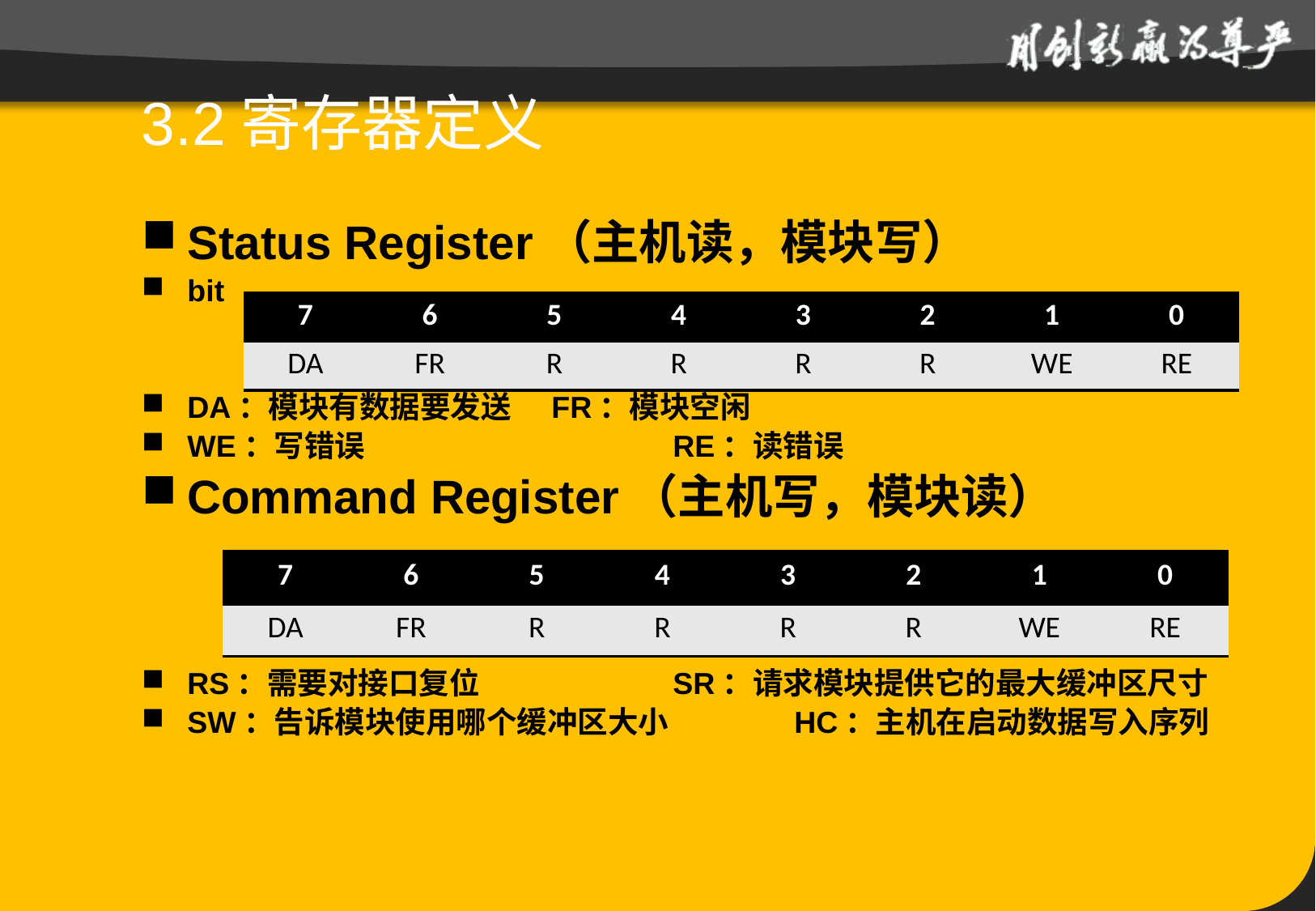

# 3.2寄存器定义
Status Register（主机读，模块写）
bit

DA：模块有数据要发送 	FR：模块空闲
WE：写错误 			RE：读错误
Command Register（主机写，模块读）

RS：需要对接口复位 	 	SR：请求模块提供它的最大缓冲区尺寸
SW：告诉模块使用哪个缓冲区大小 	HC：主机在启动数据写入序列
| 7 | 6 | 5 | 4 | 3 | 2 | 1 | 0 |
| --- | --- | --- | --- | --- | --- | --- | --- |
| DA | FR | R | R | R | R | WE | RE |
| 7 | 6 | 5 | 4 | 3 | 2 | 1 | 0 |
| --- | --- | --- | --- | --- | --- | --- | --- |
| DA | FR | R | R | R | R | WE | RE |